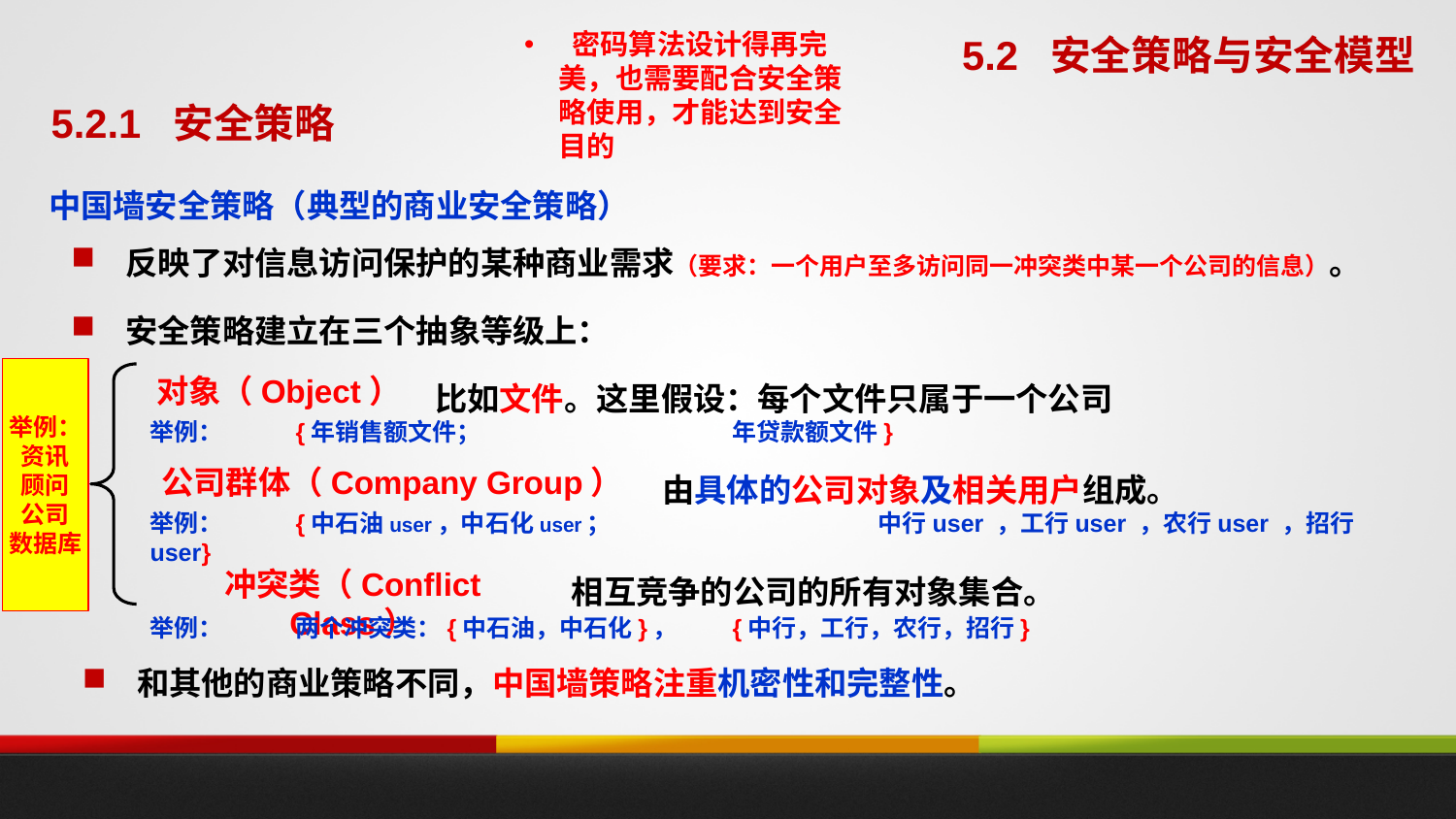

密码算法设计得再完美，也需要配合安全策略使用，才能达到安全目的
5.2  安全策略与安全模型
5.2.1  安全策略
中国墙安全策略（典型的商业安全策略）
反映了对信息访问保护的某种商业需求（要求：一个用户至多访问同一冲突类中某一个公司的信息）。
安全策略建立在三个抽象等级上：
比如文件。这里假设：每个文件只属于一个公司
举例：
资讯
顾问
公司
数据库

对象（Object）
公司群体（Company Group）
冲突类（Conflict Class）
举例：	{年销售额文件；		年贷款额文件}
由具体的公司对象及相关用户组成。
举例：	{中石油user，中石化user；		中行user ，工行user ，农行user ，招行user}
相互竞争的公司的所有对象集合。
举例：	两个冲突类：{中石油，中石化}，	{中行，工行，农行，招行}
和其他的商业策略不同，中国墙策略注重机密性和完整性。